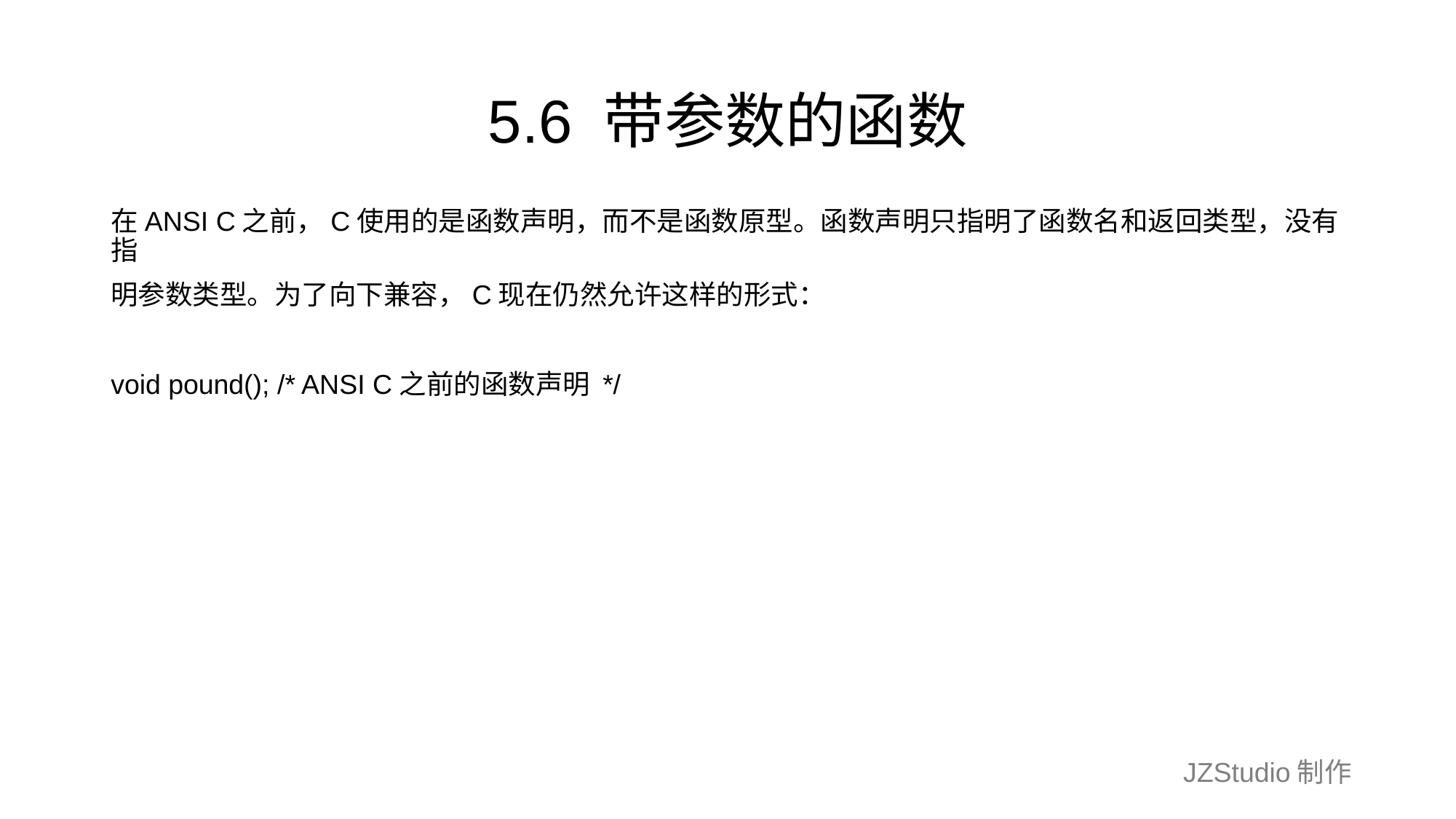

# 5.6 带参数的函数
在ANSI C之前，C使用的是函数声明，而不是函数原型。函数声明只指明了函数名和返回类型，没有指
明参数类型。为了向下兼容，C现在仍然允许这样的形式：

void pound(); /* ANSI C之前的函数声明 */